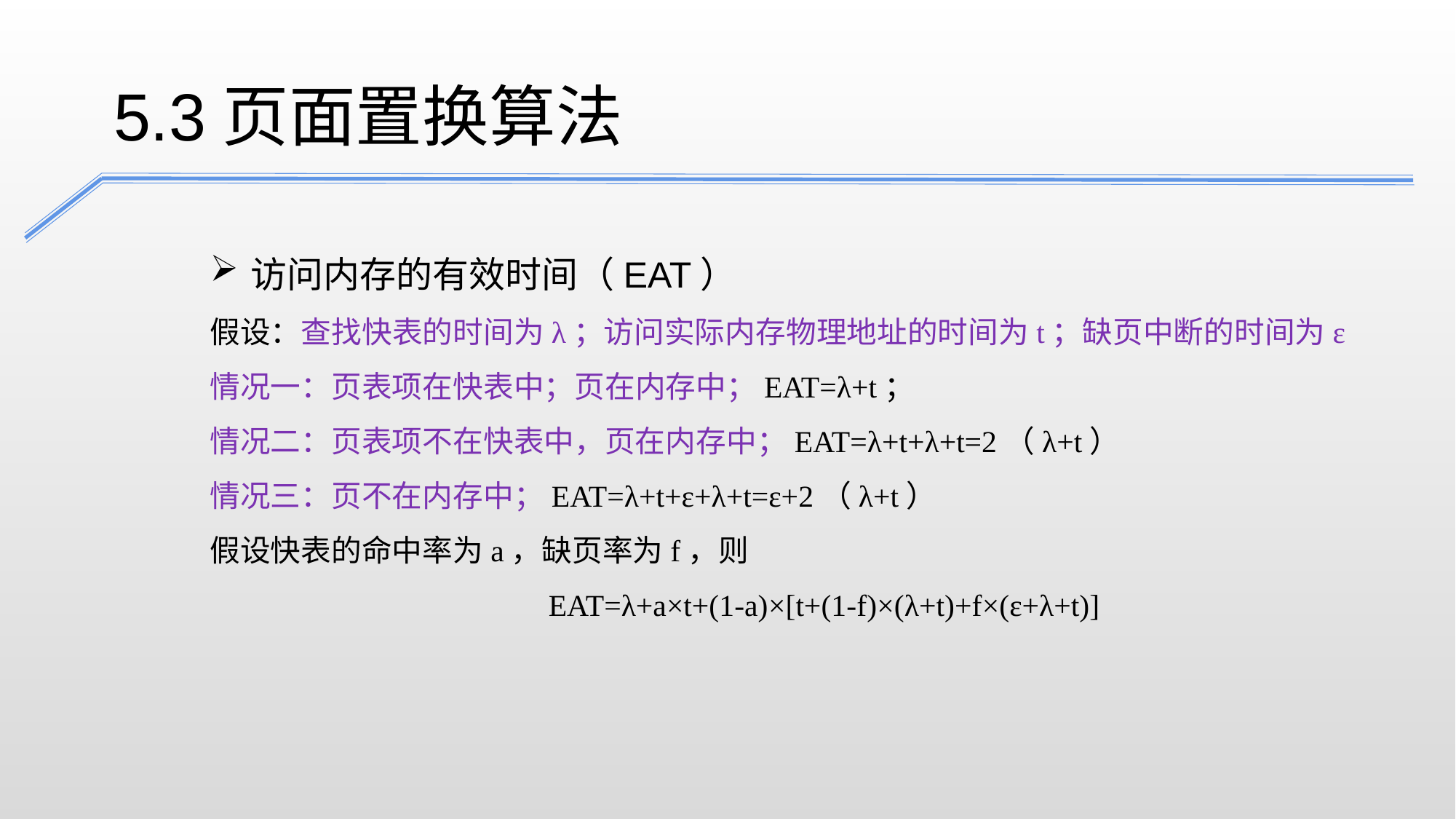

5.3页面置换算法
访问内存的有效时间（EAT）
假设：查找快表的时间为λ；访问实际内存物理地址的时间为t；缺页中断的时间为ε
情况一：页表项在快表中；页在内存中；EAT=λ+t；
情况二：页表项不在快表中，页在内存中；EAT=λ+t+λ+t=2（λ+t）
情况三：页不在内存中；EAT=λ+t+ε+λ+t=ε+2（λ+t）
假设快表的命中率为a，缺页率为f，则
EAT=λ+a×t+(1-a)×[t+(1-f)×(λ+t)+f×(ε+λ+t)]